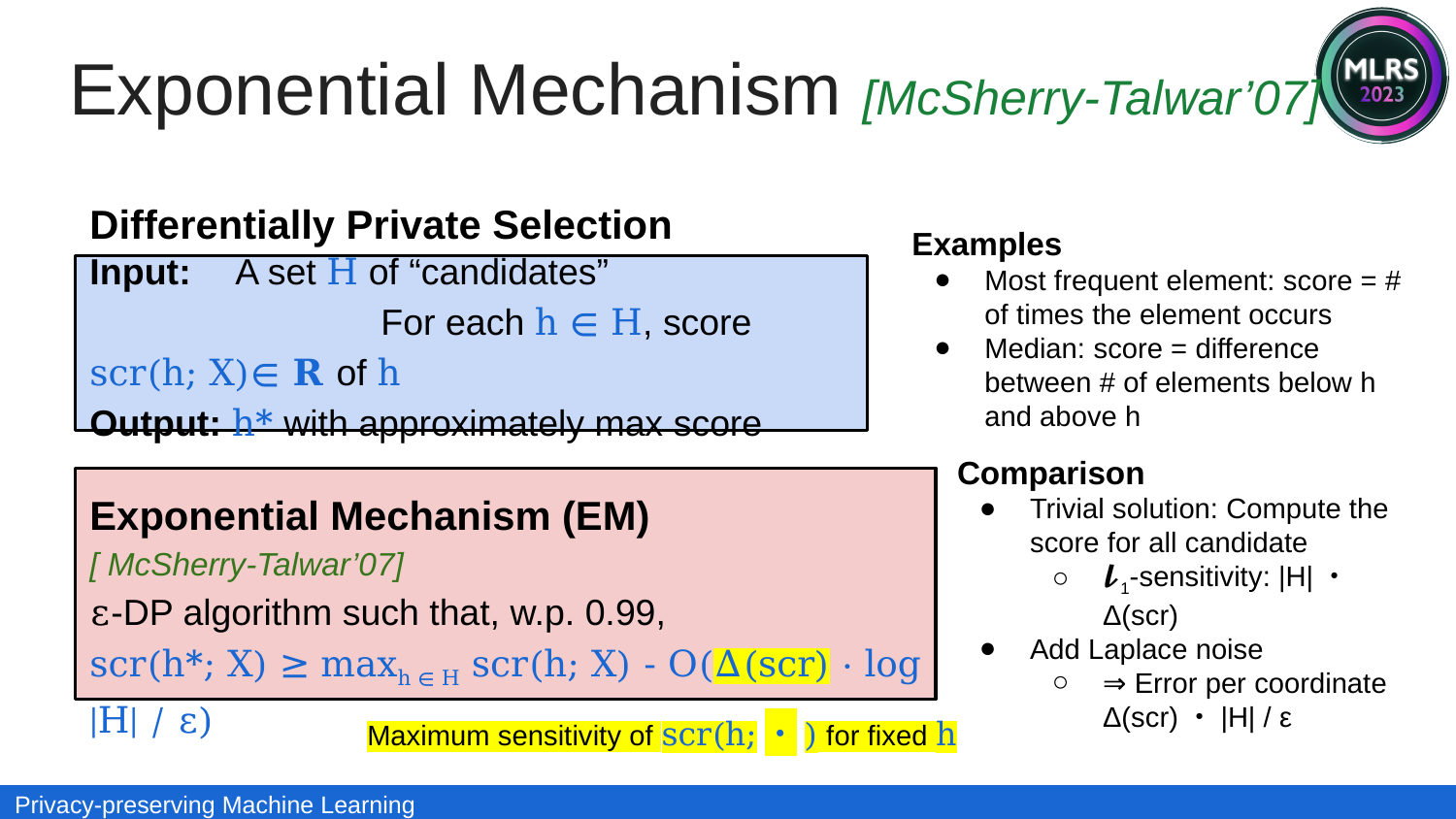

Exponential Mechanism [McSherry-Talwar’07]
Differentially Private Selection
Examples
Most frequent element: score = # of times the element occurs
Median: score = difference between # of elements below h and above h
Input: 	A set H of “candidates”
		For each h ∈ H, score scr(h; X)∈ 𝐑 of h
Output: h* with approximately max score
Comparison
Trivial solution: Compute the score for all candidate
𝓵1-sensitivity: |H|・Δ(scr)
Add Laplace noise
⇒ Error per coordinate
Δ(scr)・|H| / ε
Exponential Mechanism (EM)
[ McSherry-Talwar’07]
ε-DP algorithm such that, w.p. 0.99,
scr(h*; X) ≥ maxh ∈ H scr(h; X) - O(Δ(scr) ⋅ log |H| / ε)
Maximum sensitivity of scr(h;・) for fixed h